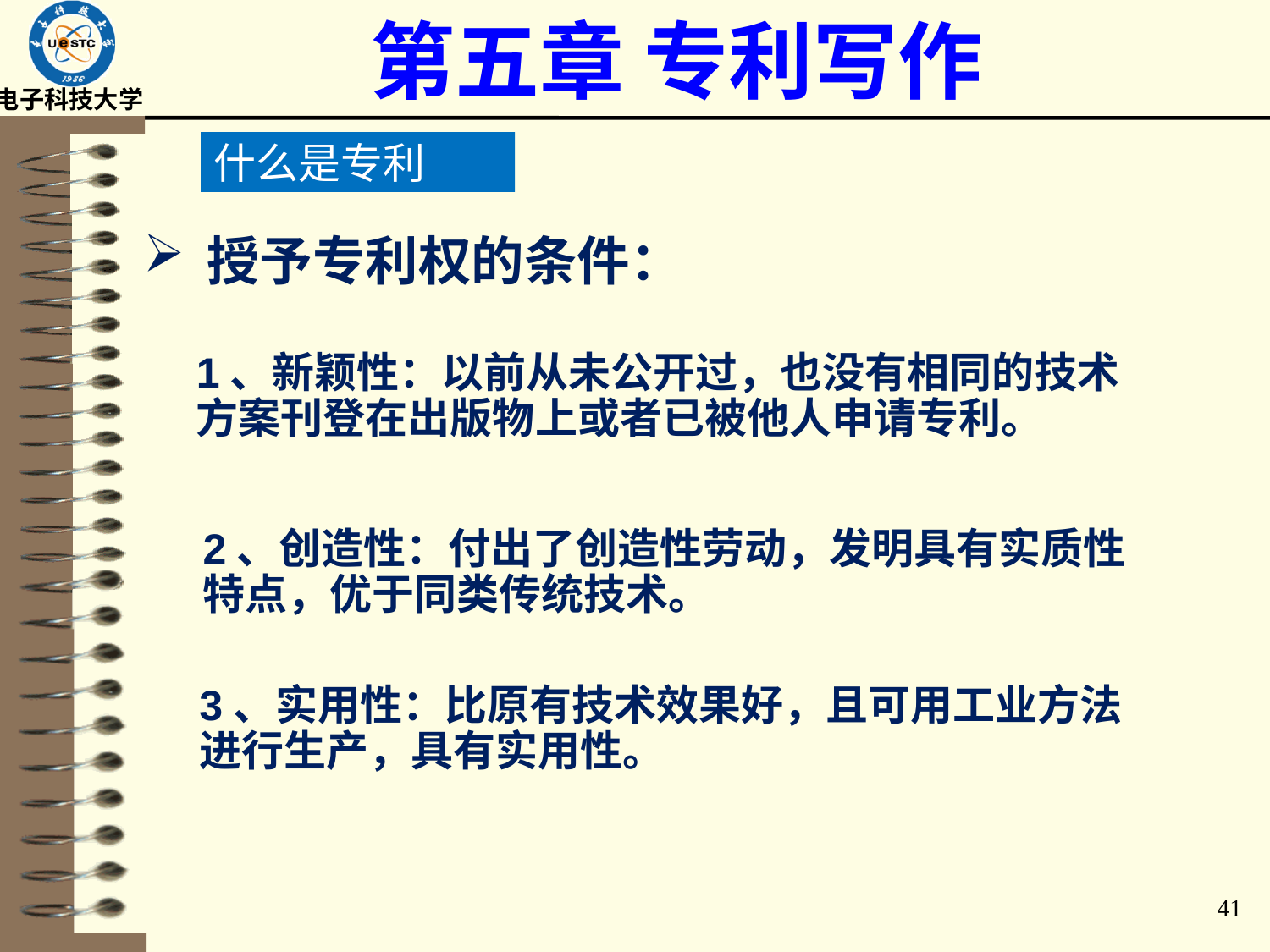

第五章 专利写作
什么是专利
授予专利权的条件：
1、新颖性：以前从未公开过，也没有相同的技术方案刊登在出版物上或者已被他人申请专利。

2、创造性：付出了创造性劳动，发明具有实质性特点，优于同类传统技术。
3、实用性：比原有技术效果好，且可用工业方法进行生产，具有实用性。
41